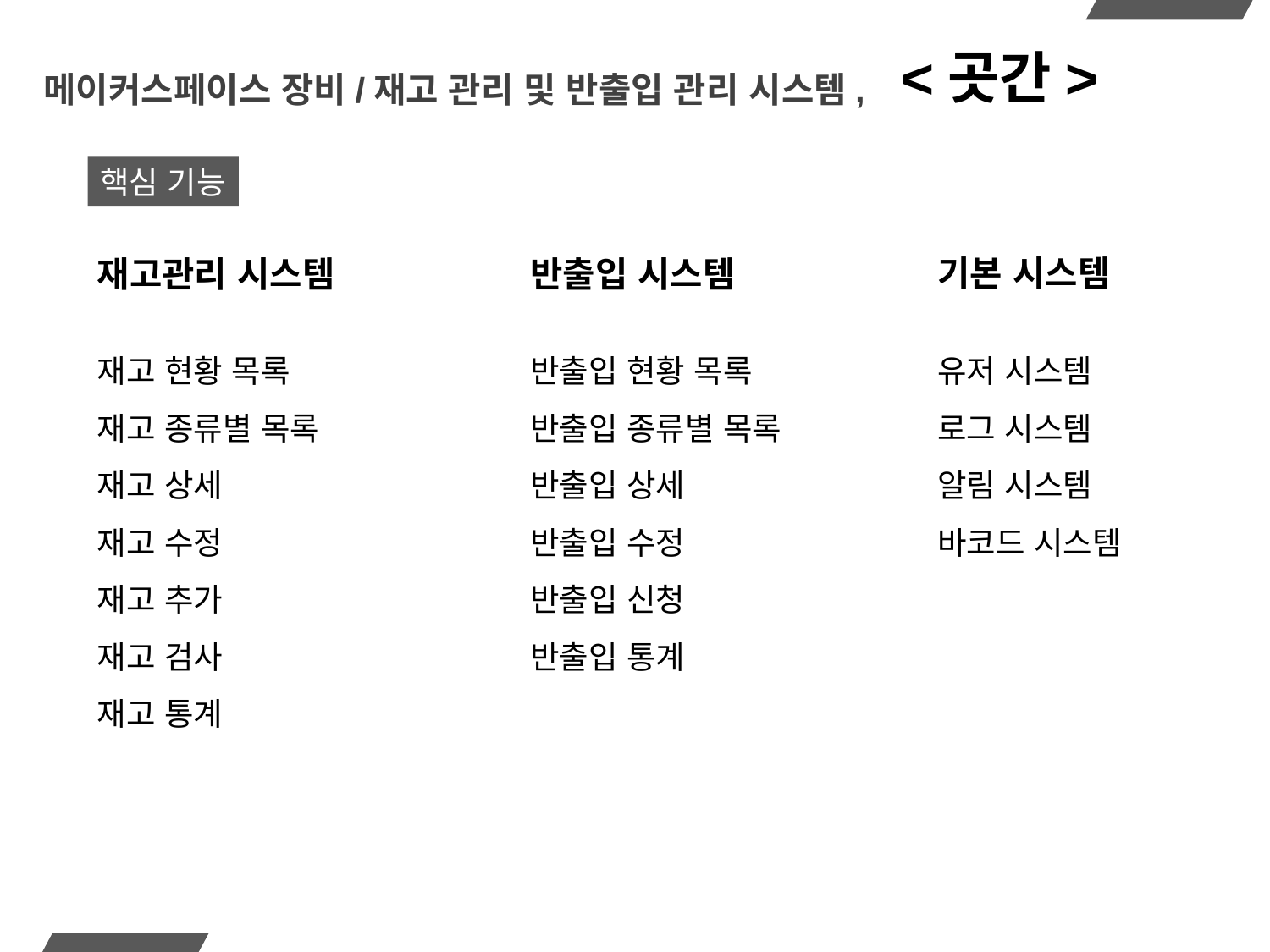

<곳간>
# 메이커스페이스 장비/재고 관리 및 반출입 관리 시스템,
핵심 기능
기본 시스템
재고관리 시스템
반출입 시스템
재고 현황 목록
재고 종류별 목록
재고 상세
재고 수정
재고 추가
재고 검사
재고 통계
반출입 현황 목록
반출입 종류별 목록
반출입 상세
반출입 수정
반출입 신청
반출입 통계
유저 시스템
로그 시스템
알림 시스템
바코드 시스템